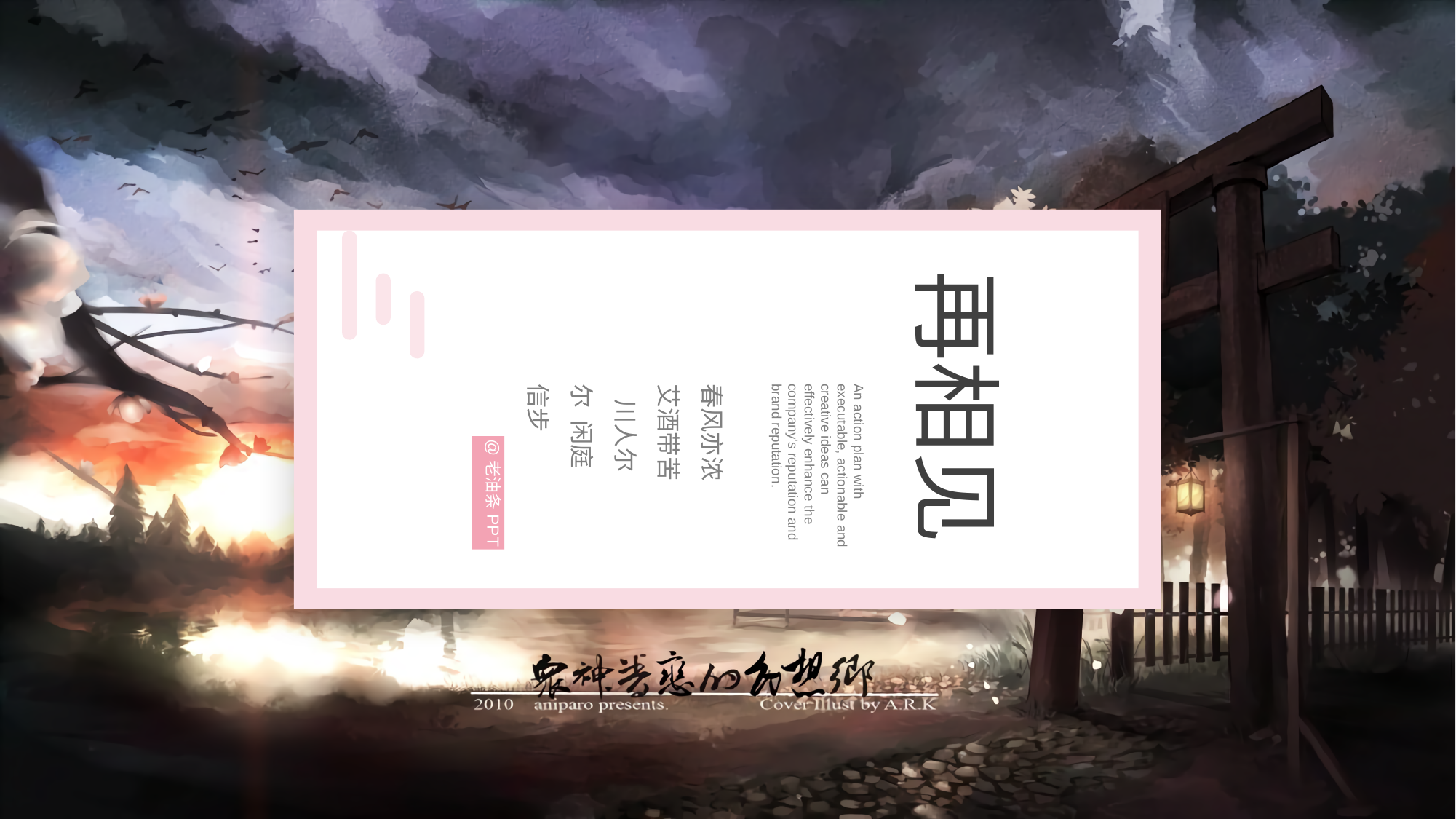

再相见

春风亦浓 艾酒带苦   川人尔尔 闲庭信步
An action plan with executable, actionable and creative ideas can effectively enhance the company's reputation and brand reputation.
@老油条PPT